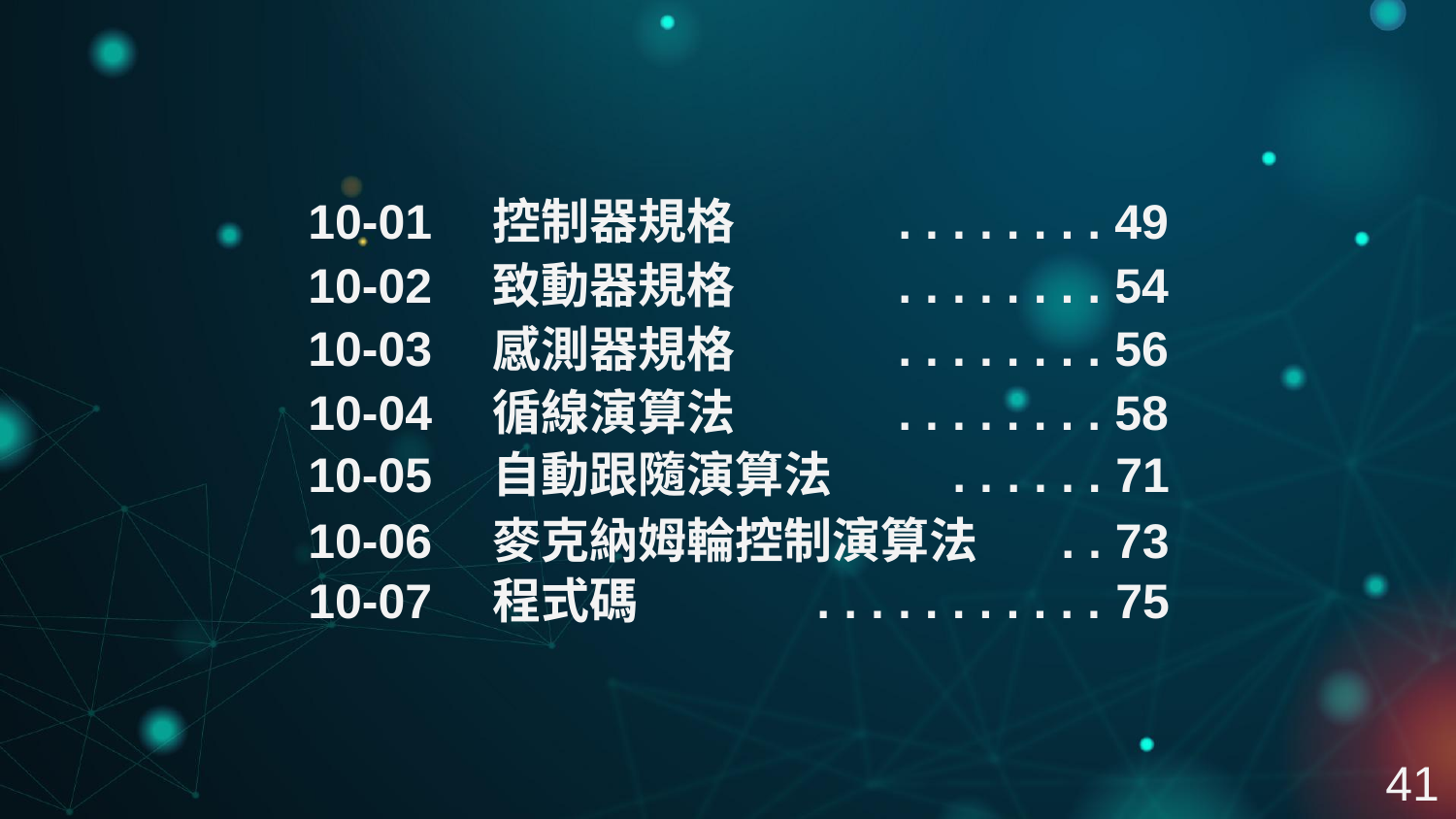

10-01
 . . . . . . . . 49
控制器規格
10-02
 . . . . . . . . 54
致動器規格
10-03
 . . . . . . . . 56
感測器規格
10-04
 . . . . . . . . 58
循線演算法
10-05
 . . . . . . 71
自動跟隨演算法
10-06
 . . 73
麥克納姆輪控制演算法
10-07
 . . . . . . . . . . . 75
程式碼